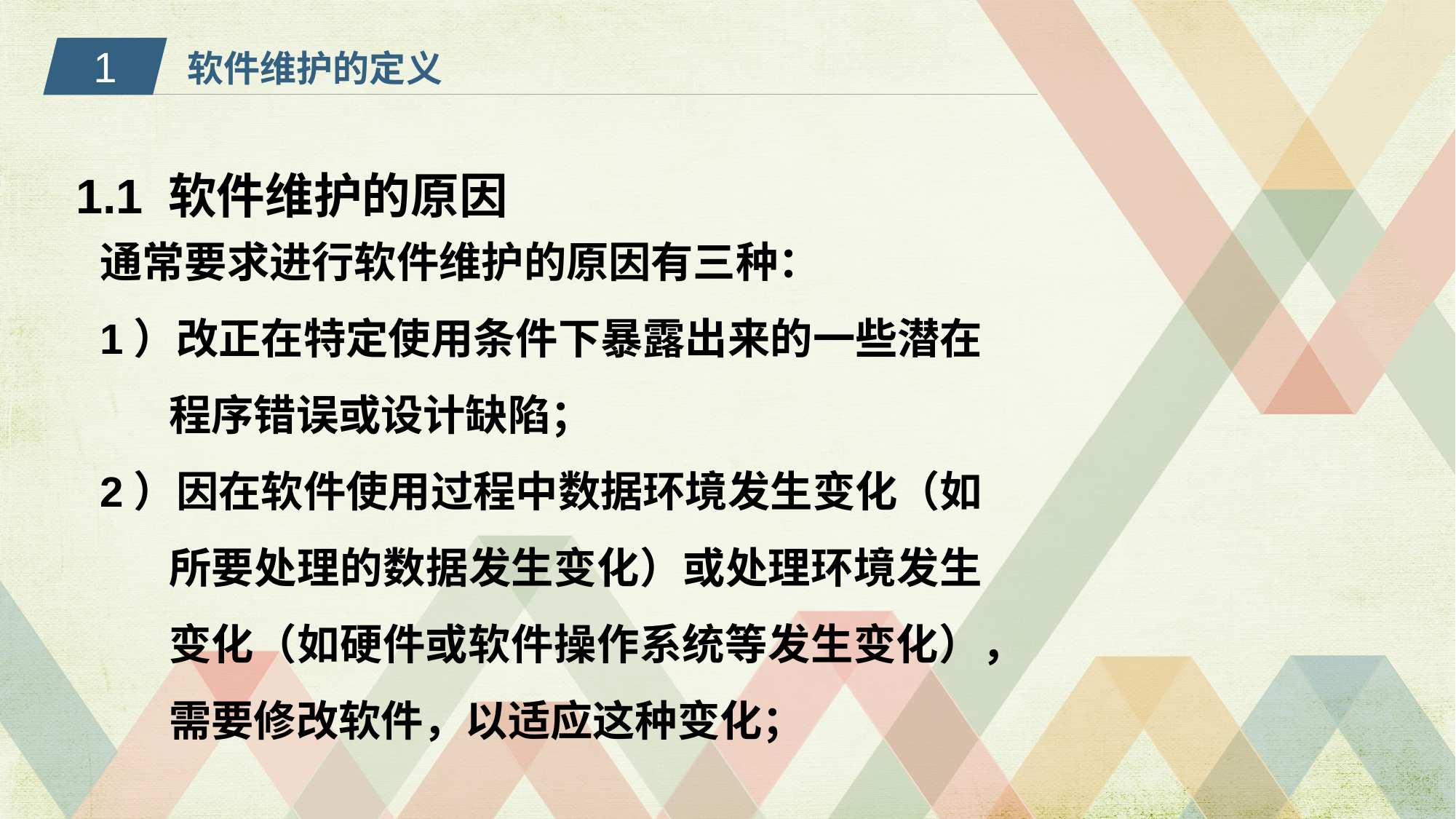

1

软件维护的定义

1.1 软件维护的原因

通常要求进行软件维护的原因有三种：
1）改正在特定使用条件下暴露出来的一些潜在程序错误或设计缺陷；
2）因在软件使用过程中数据环境发生变化（如所要处理的数据发生变化）或处理环境发生变化（如硬件或软件操作系统等发生变化），需要修改软件，以适应这种变化；